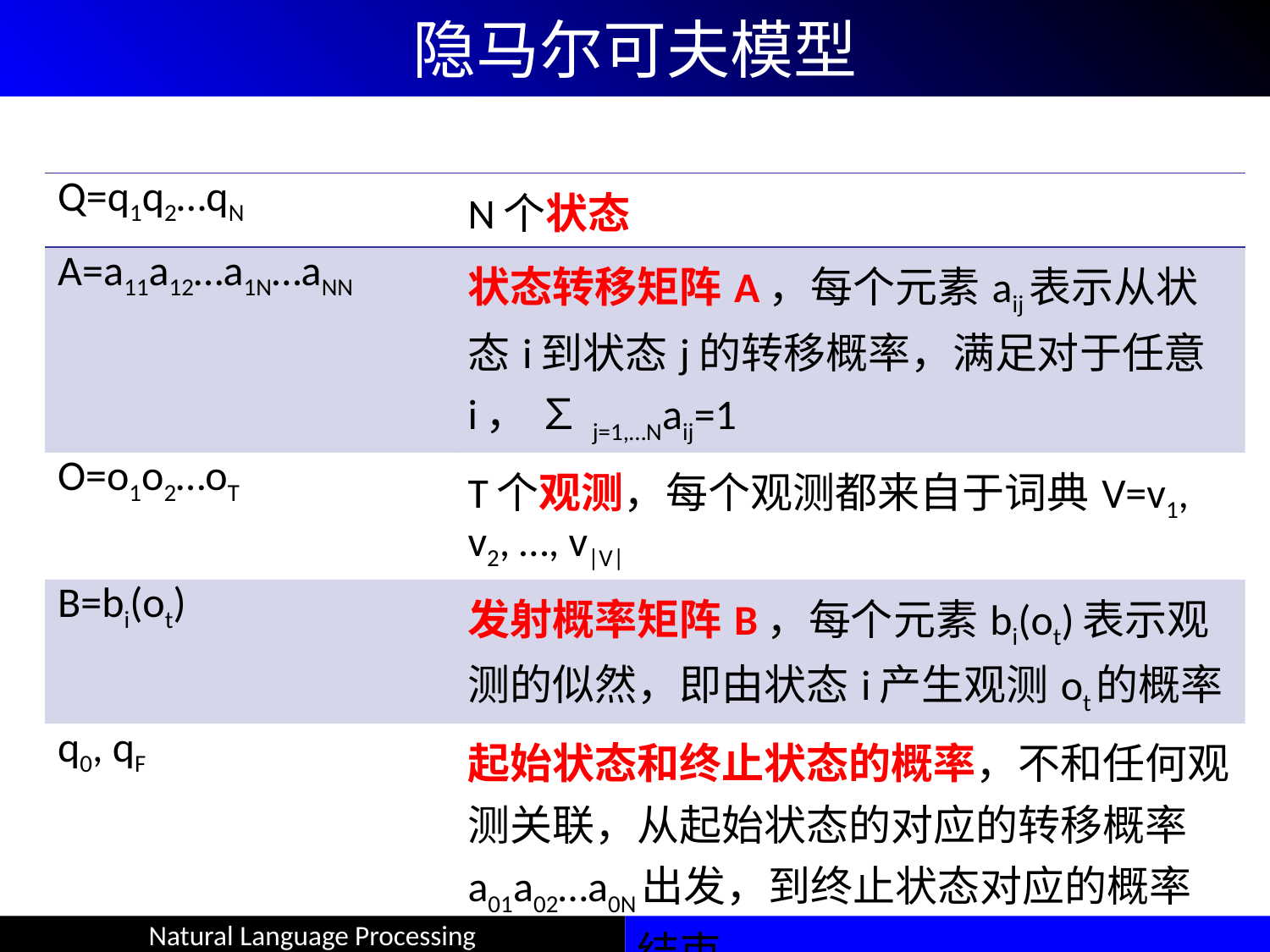

隐马尔可夫模型
| Q=q1q2…qN | N个状态 |
| --- | --- |
| A=a11a12…a1N…aNN | 状态转移矩阵A，每个元素aij表示从状态i到状态j的转移概率，满足对于任意i， ∑j=1,…Naij=1 |
| O=o1o2…oT | T个观测，每个观测都来自于词典V=v1, v2, …, v|V| |
| B=bi(ot) | 发射概率矩阵B，每个元素bi(ot)表示观测的似然，即由状态i产生观测ot的概率 |
| q0, qF | 起始状态和终止状态的概率，不和任何观测关联，从起始状态的对应的转移概率a01a02…a0N出发，到终止状态对应的概率a1Fa2F…aNF结束 |